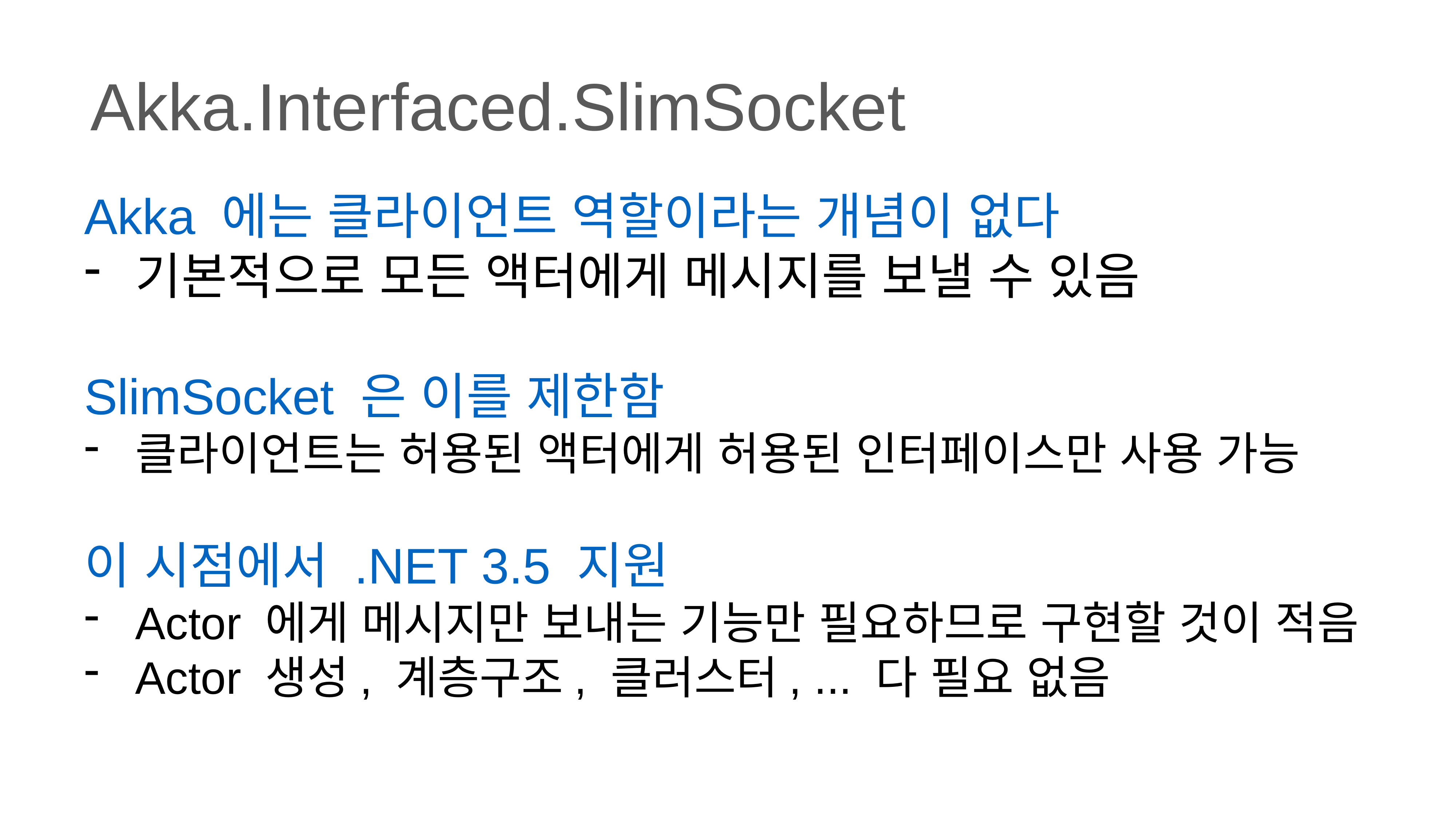

Akka.Interfaced.SlimSocket
Akka 에는 클라이언트 역할이라는 개념이 없다
기본적으로 모든 액터에게 메시지를 보낼 수 있음

SlimSocket 은 이를 제한함
클라이언트는 허용된 액터에게 허용된 인터페이스만 사용 가능

이 시점에서 .NET 3.5 지원
Actor 에게 메시지만 보내는 기능만 필요하므로 구현할 것이 적음
Actor 생성, 계층구조, 클러스터, ... 다 필요 없음